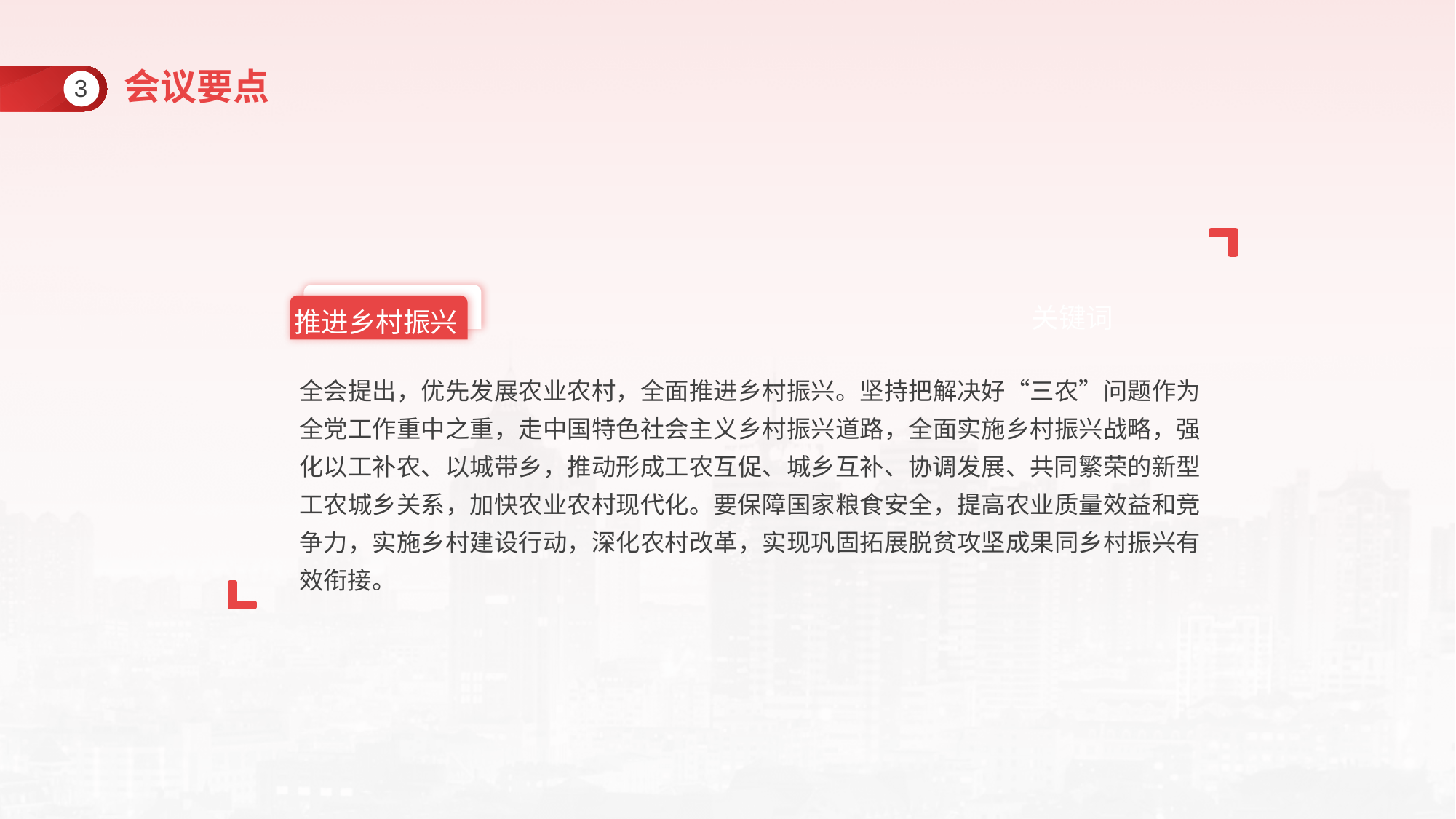

会议要点
3

关键词

推进乡村振兴
全会提出，优先发展农业农村，全面推进乡村振兴。坚持把解决好“三农”问题作为全党工作重中之重，走中国特色社会主义乡村振兴道路，全面实施乡村振兴战略，强化以工补农、以城带乡，推动形成工农互促、城乡互补、协调发展、共同繁荣的新型工农城乡关系，加快农业农村现代化。要保障国家粮食安全，提高农业质量效益和竞争力，实施乡村建设行动，深化农村改革，实现巩固拓展脱贫攻坚成果同乡村振兴有效衔接。